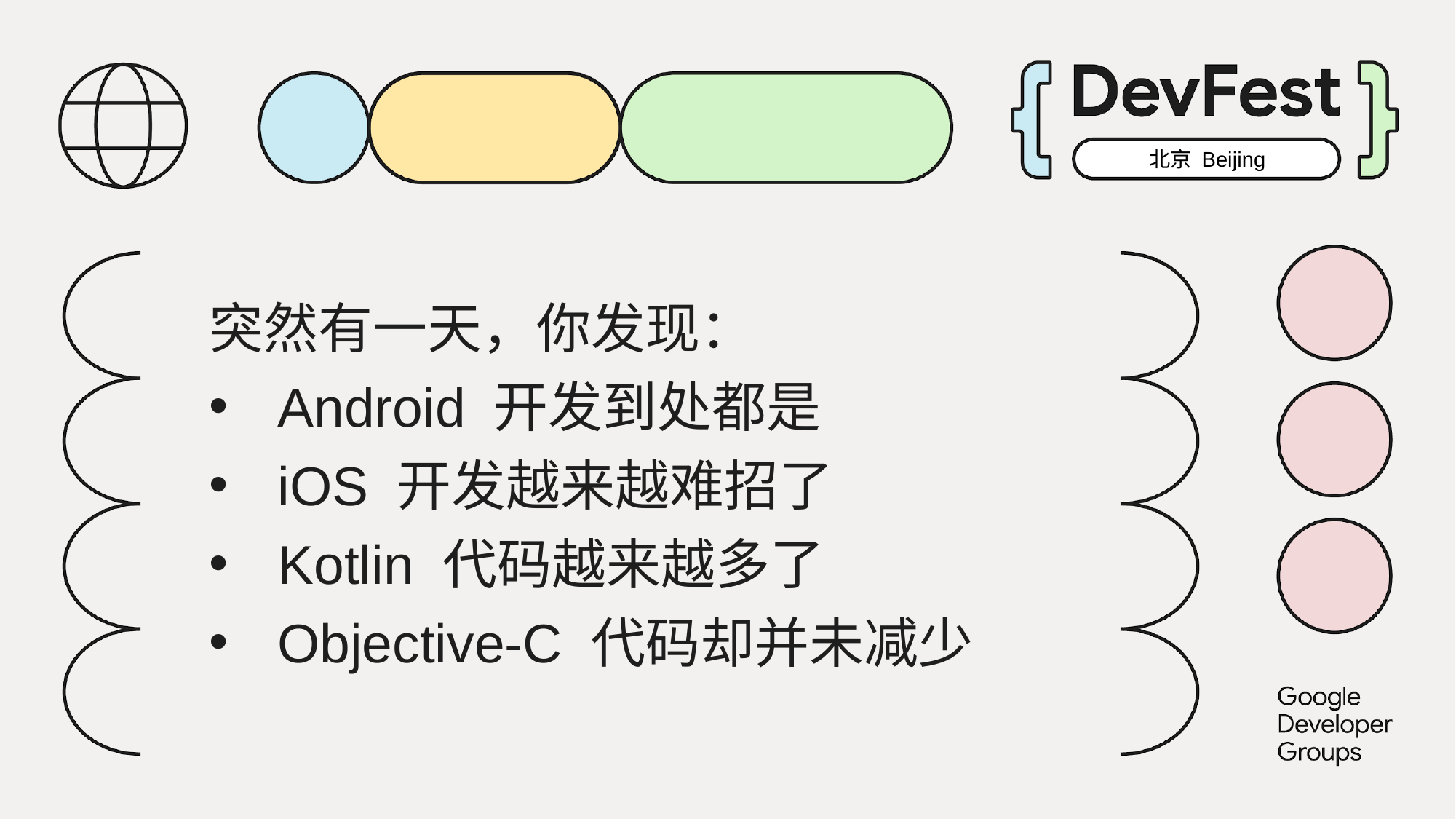

突然有一天，你发现：
Android 开发到处都是
iOS 开发越来越难招了
Kotlin 代码越来越多了
Objective-C 代码却并未减少